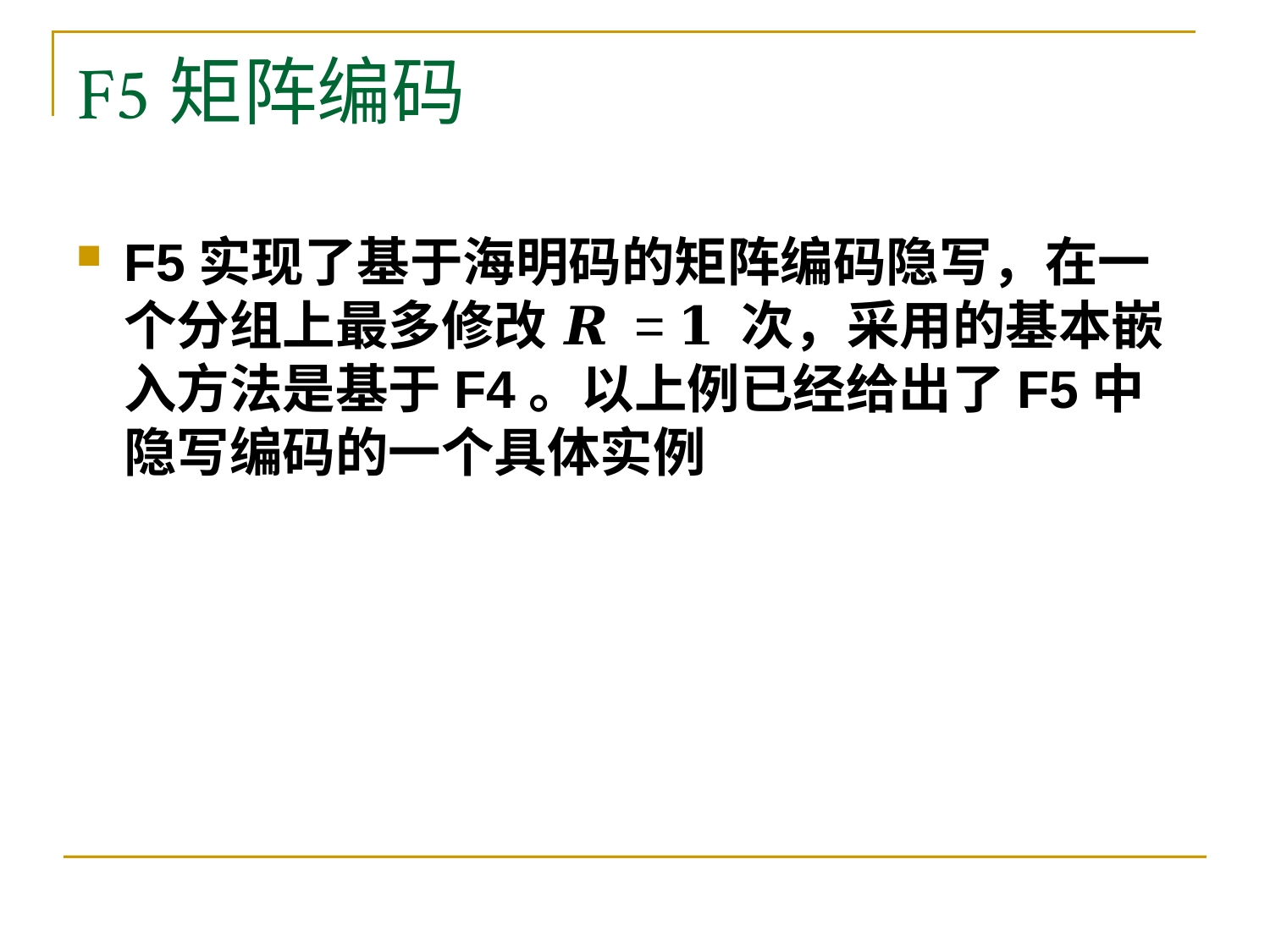

# F5矩阵编码
F5实现了基于海明码的矩阵编码隐写，在一个分组上最多修改 𝑹 = 𝟏 次，采用的基本嵌入方法是基于F4。以上例已经给出了F5中隐写编码的一个具体实例